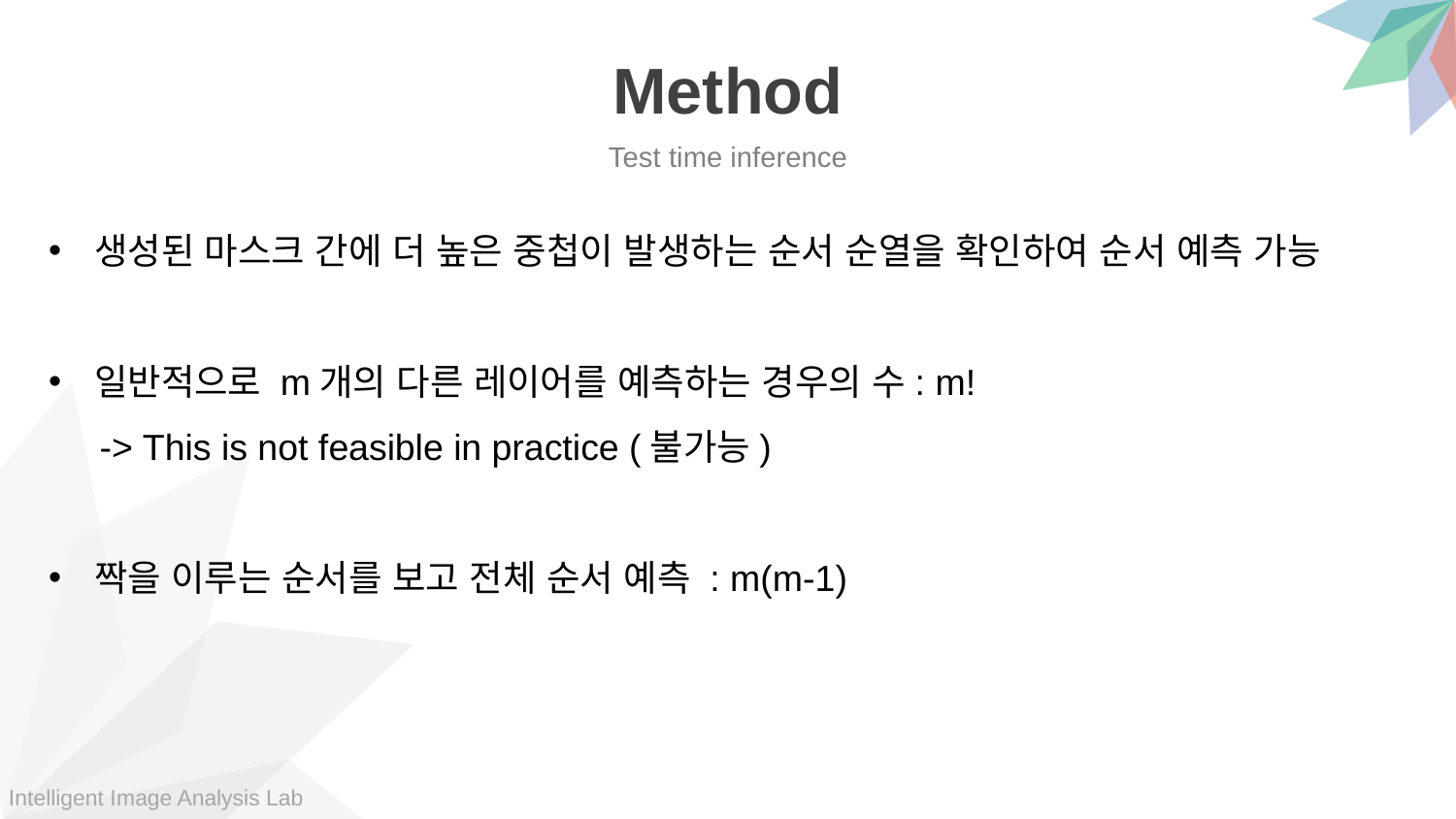

Method
Test time inference
생성된 마스크 간에 더 높은 중첩이 발생하는 순서 순열을 확인하여 순서 예측 가능

일반적으로 m개의 다른 레이어를 예측하는 경우의 수: m!
     -> This is not feasible in practice (불가능)

짝을 이루는 순서를 보고 전체 순서 예측 : m(m-1)